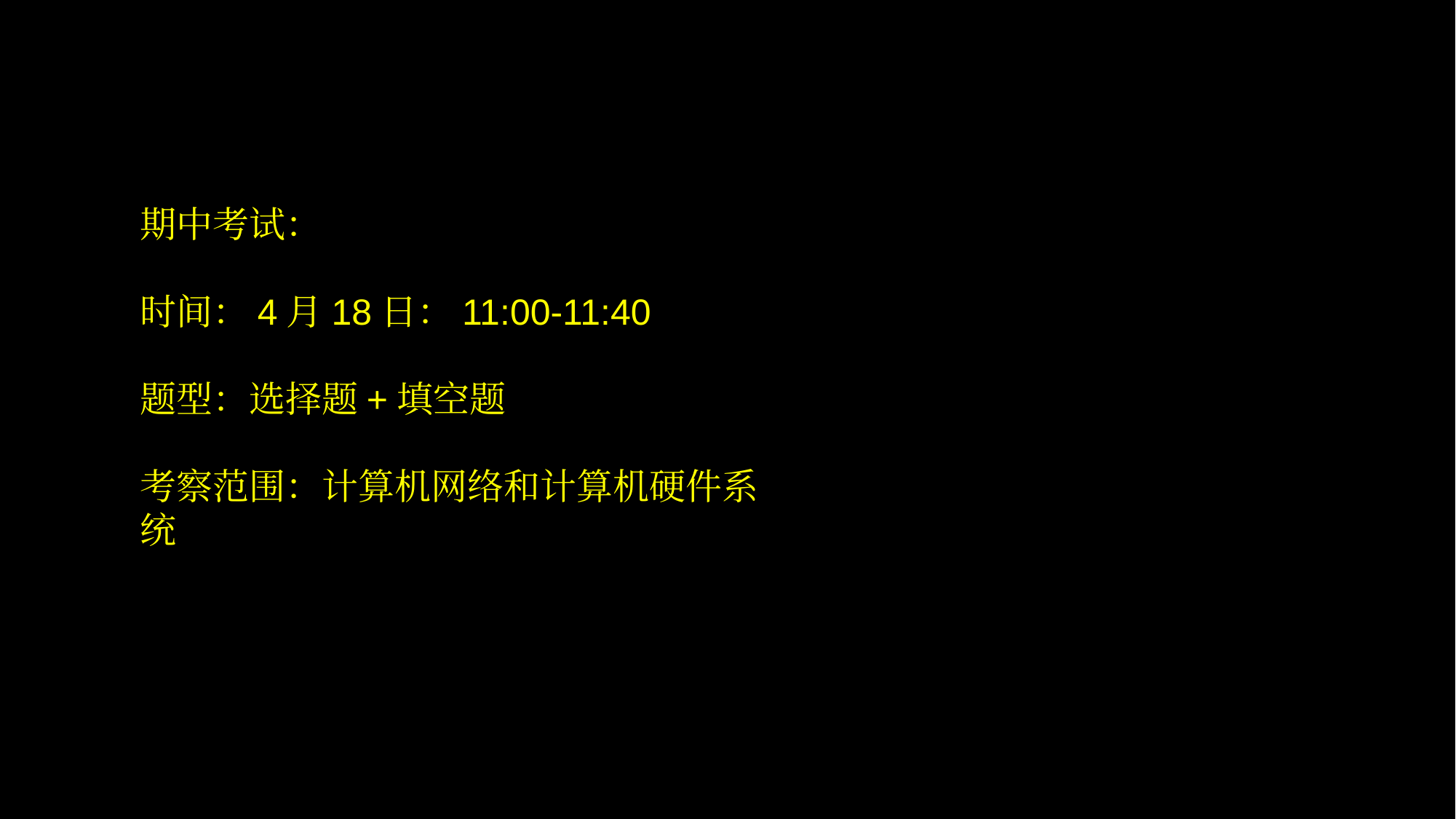

期中考试：

时间：4月18日：11:00-11:40

题型：选择题+填空题

考察范围：计算机网络和计算机硬件系统